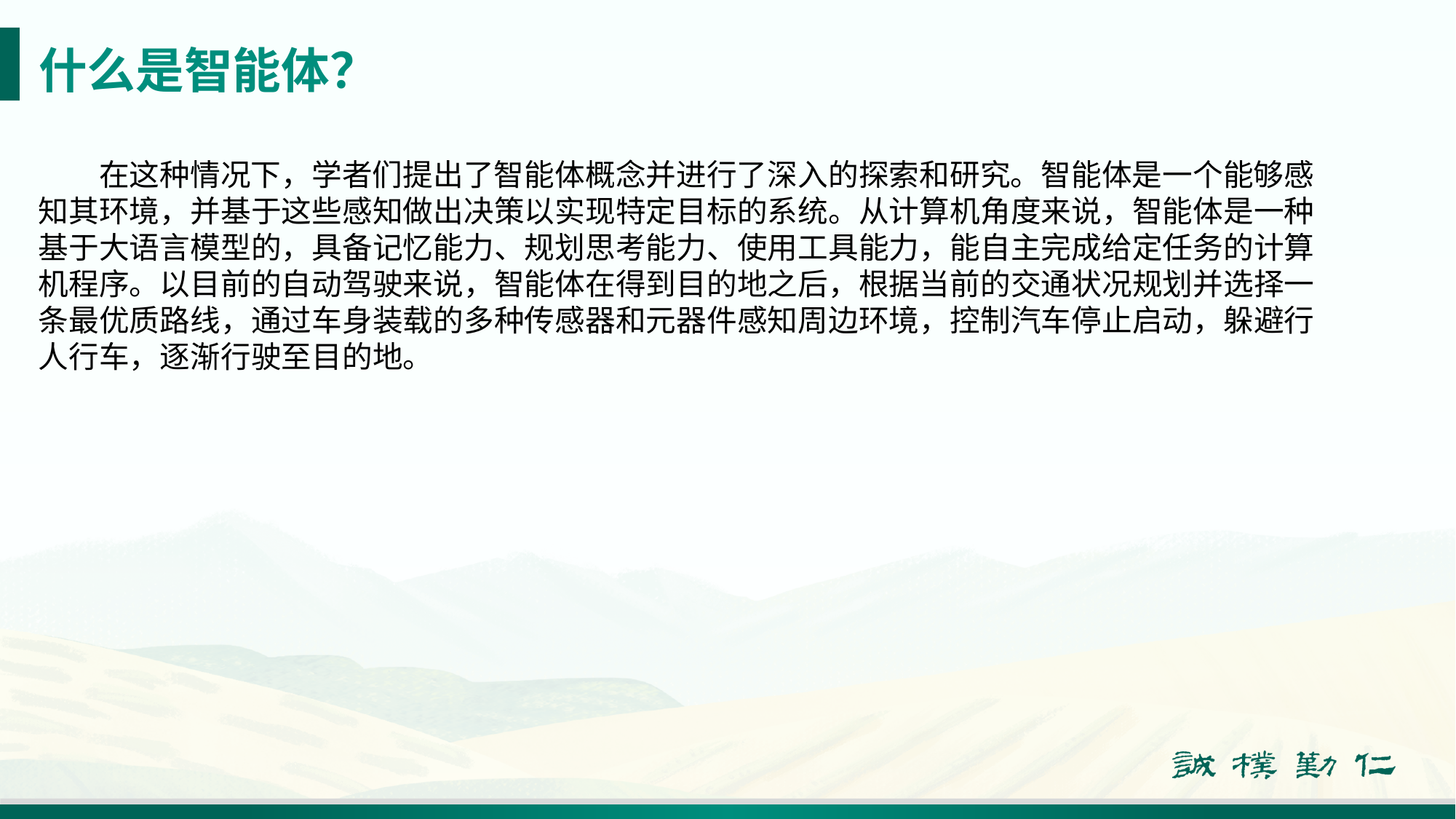

# 什么是智能体？
在这种情况下，学者们提出了智能体概念并进行了深入的探索和研究。智能体是一个能够感知其环境，并基于这些感知做出决策以实现特定目标的系统。从计算机角度来说，智能体是一种基于大语言模型的，具备记忆能力、规划思考能力、使用工具能力，能自主完成给定任务的计算机程序。以目前的自动驾驶来说，智能体在得到目的地之后，根据当前的交通状况规划并选择一条最优质路线，通过车身装载的多种传感器和元器件感知周边环境，控制汽车停止启动，躲避行人行车，逐渐行驶至目的地。